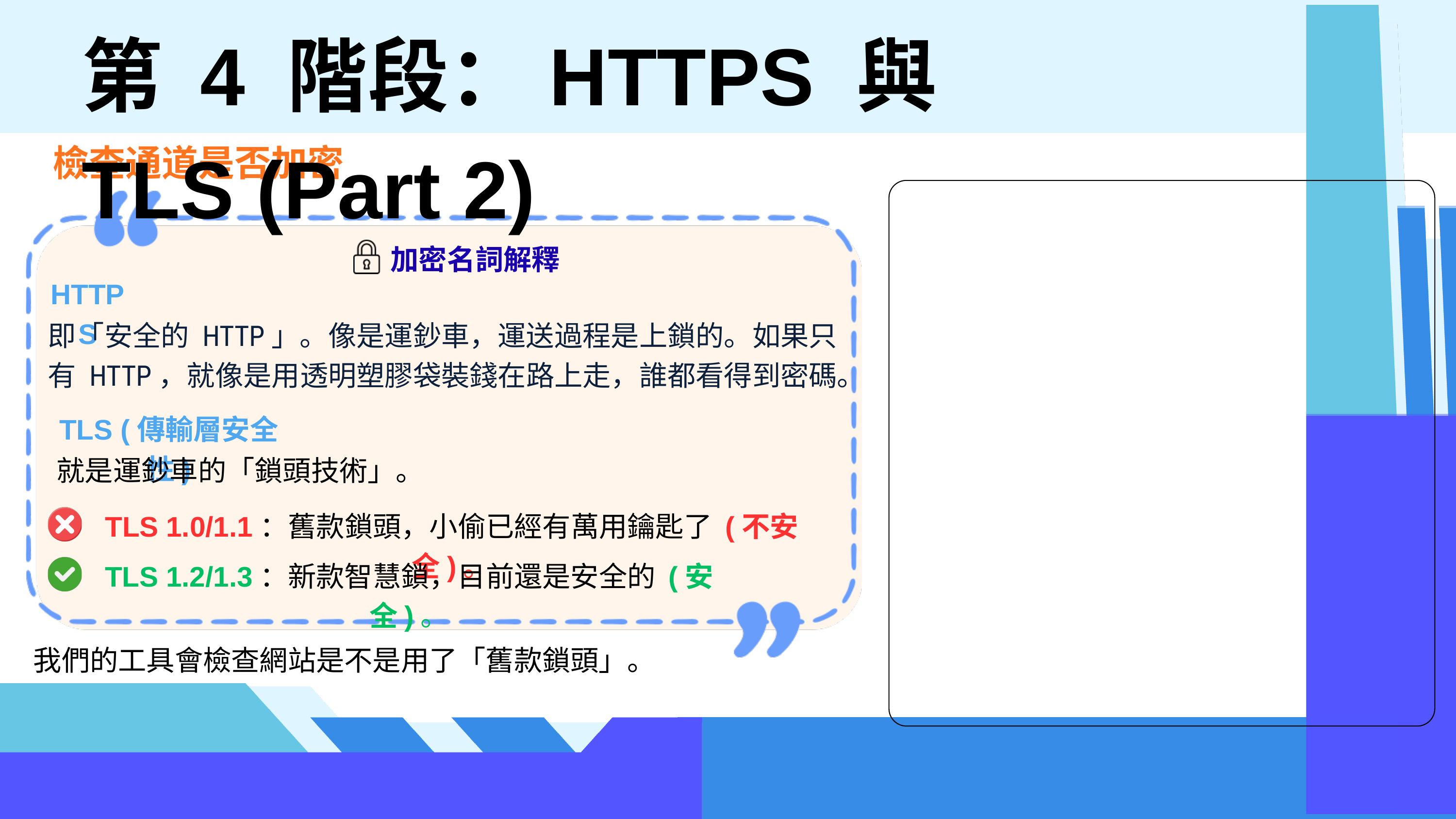

第 4 階段：HTTPS 與 TLS (Part 2)
檢查通道是否加密

加密名詞解釋

HTTPS
即「安全的 HTTP」。像是運鈔車，運送過程是上鎖的。如果只有 HTTP，就像是用透明塑膠袋裝錢在路上走，誰都看得到密碼。

TLS (傳輸層安全性)
就是運鈔車的「鎖頭技術」。

TLS 1.0/1.1：舊款鎖頭，小偷已經有萬用鑰匙了 (不安全)。
TLS 1.2/1.3：新款智慧鎖，目前還是安全的 (安全)。

我們的工具會檢查網站是不是用了「舊款鎖頭」。